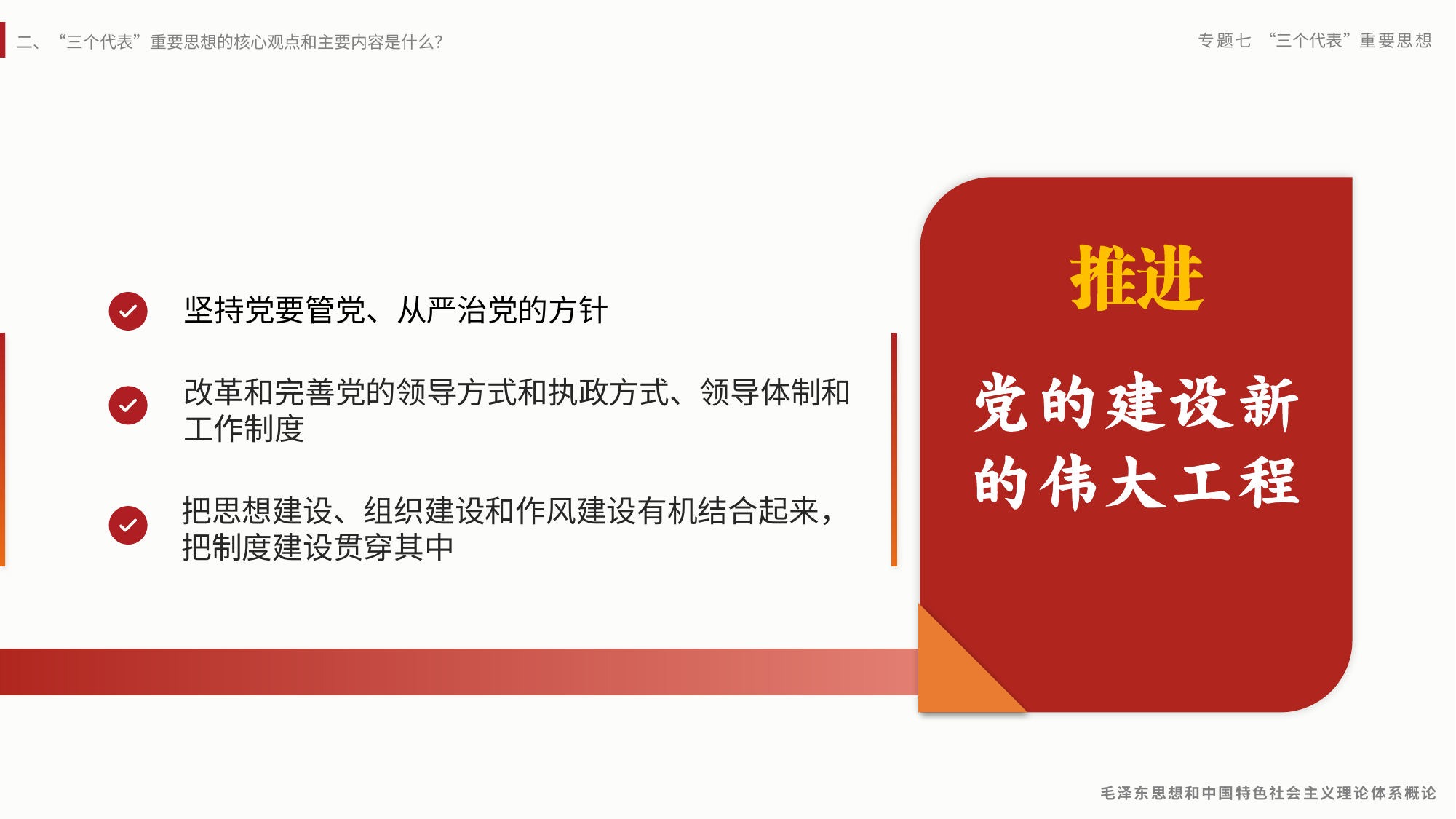

坚持党要管党、从严治党的方针

改革和完善党的领导方式和执政方式、领导体制和
工作制度

把思想建设、组织建设和作风建设有机结合起来，
把制度建设贯穿其中